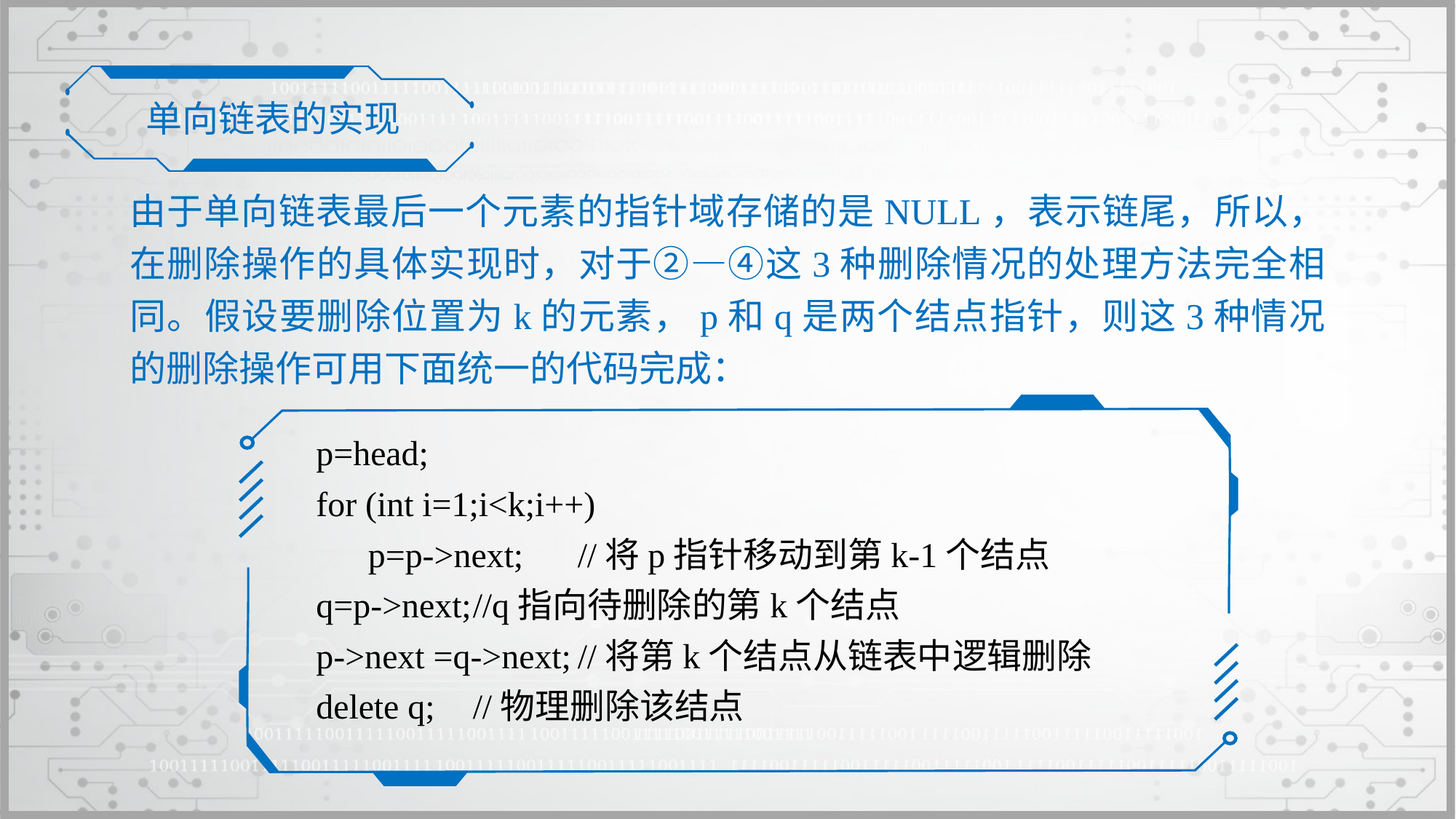

单向链表的实现
由于单向链表最后一个元素的指针域存储的是NULL，表示链尾，所以，在删除操作的具体实现时，对于②—④这3种删除情况的处理方法完全相同。假设要删除位置为k的元素，p和q是两个结点指针，则这3种情况的删除操作可用下面统一的代码完成：

p=head;
for (int i=1;i<k;i++)
	p=p->next;		//将p指针移动到第k-1个结点
q=p->next;		//q指向待删除的第k个结点
p->next =q->next;	//将第k个结点从链表中逻辑删除
delete q;		//物理删除该结点